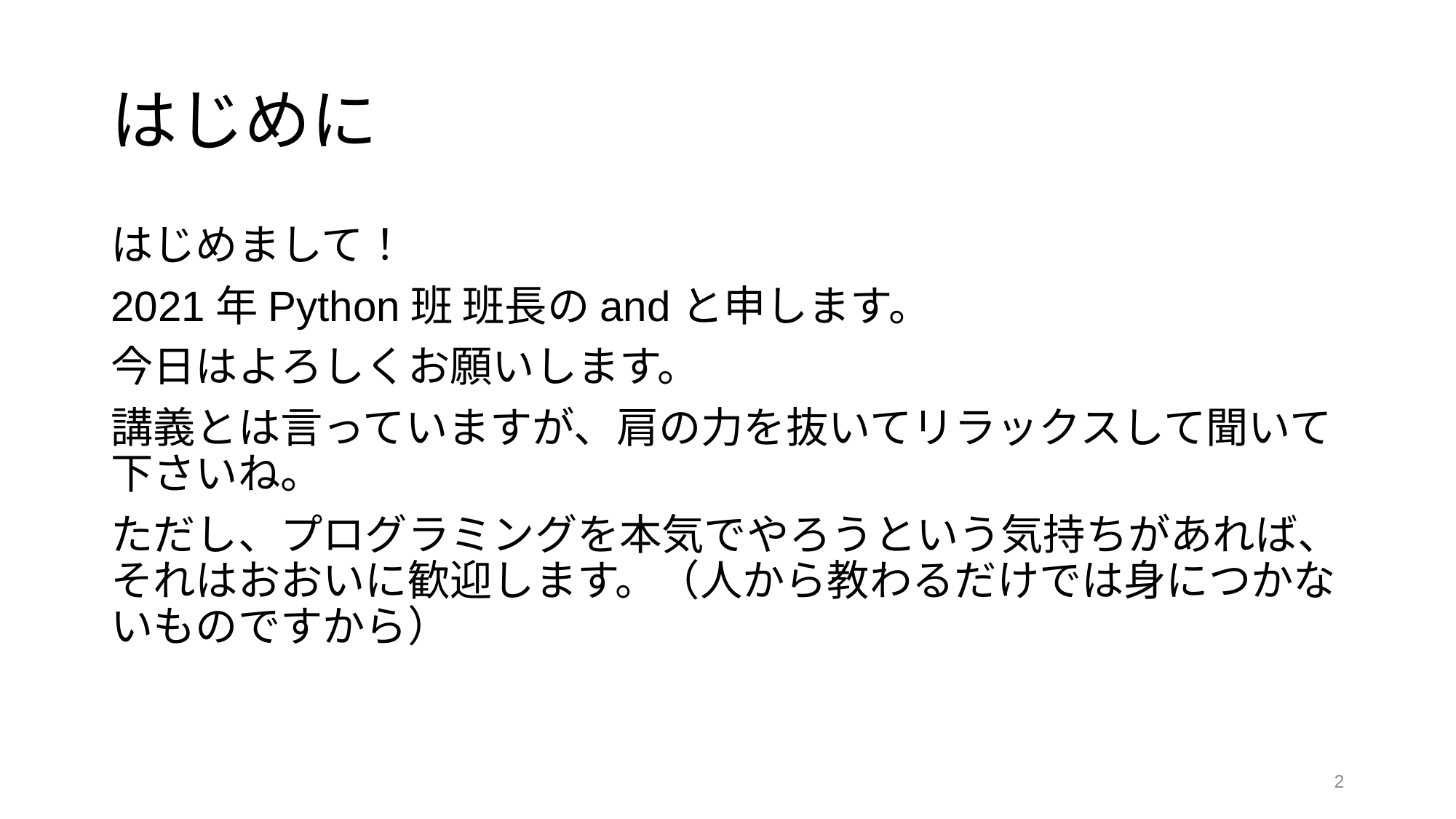

# はじめに
はじめまして！
2021年Python班 班長のandと申します。
今日はよろしくお願いします。
講義とは言っていますが、肩の力を抜いてリラックスして聞いて下さいね。
ただし、プログラミングを本気でやろうという気持ちがあれば、それはおおいに歓迎します。（人から教わるだけでは身につかないものですから）
2